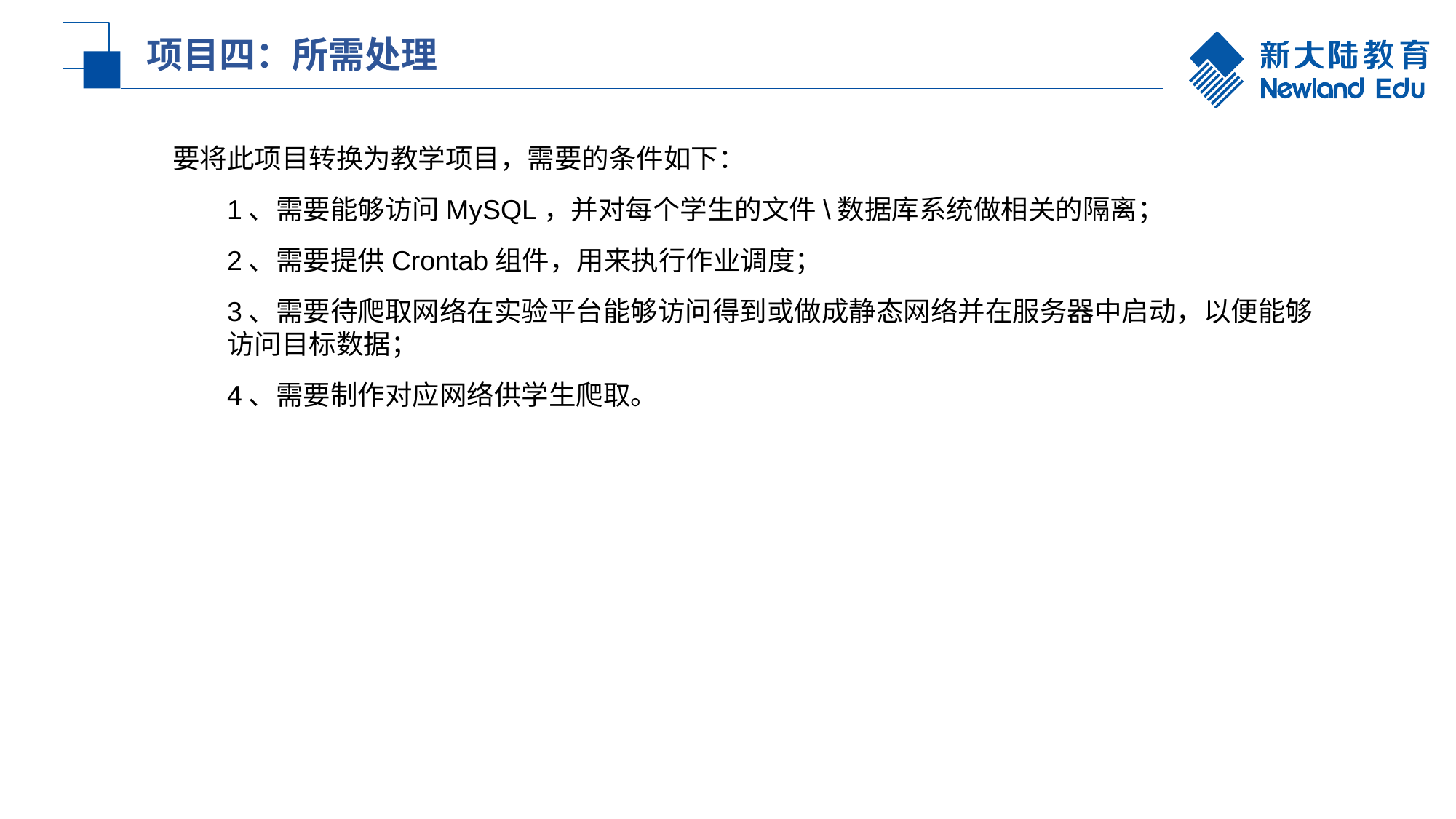

项目四：所需处理
要将此项目转换为教学项目，需要的条件如下：
1、需要能够访问MySQL，并对每个学生的文件\数据库系统做相关的隔离；
2、需要提供Crontab组件，用来执行作业调度；
3、需要待爬取网络在实验平台能够访问得到或做成静态网络并在服务器中启动，以便能够访问目标数据；
4、需要制作对应网络供学生爬取。